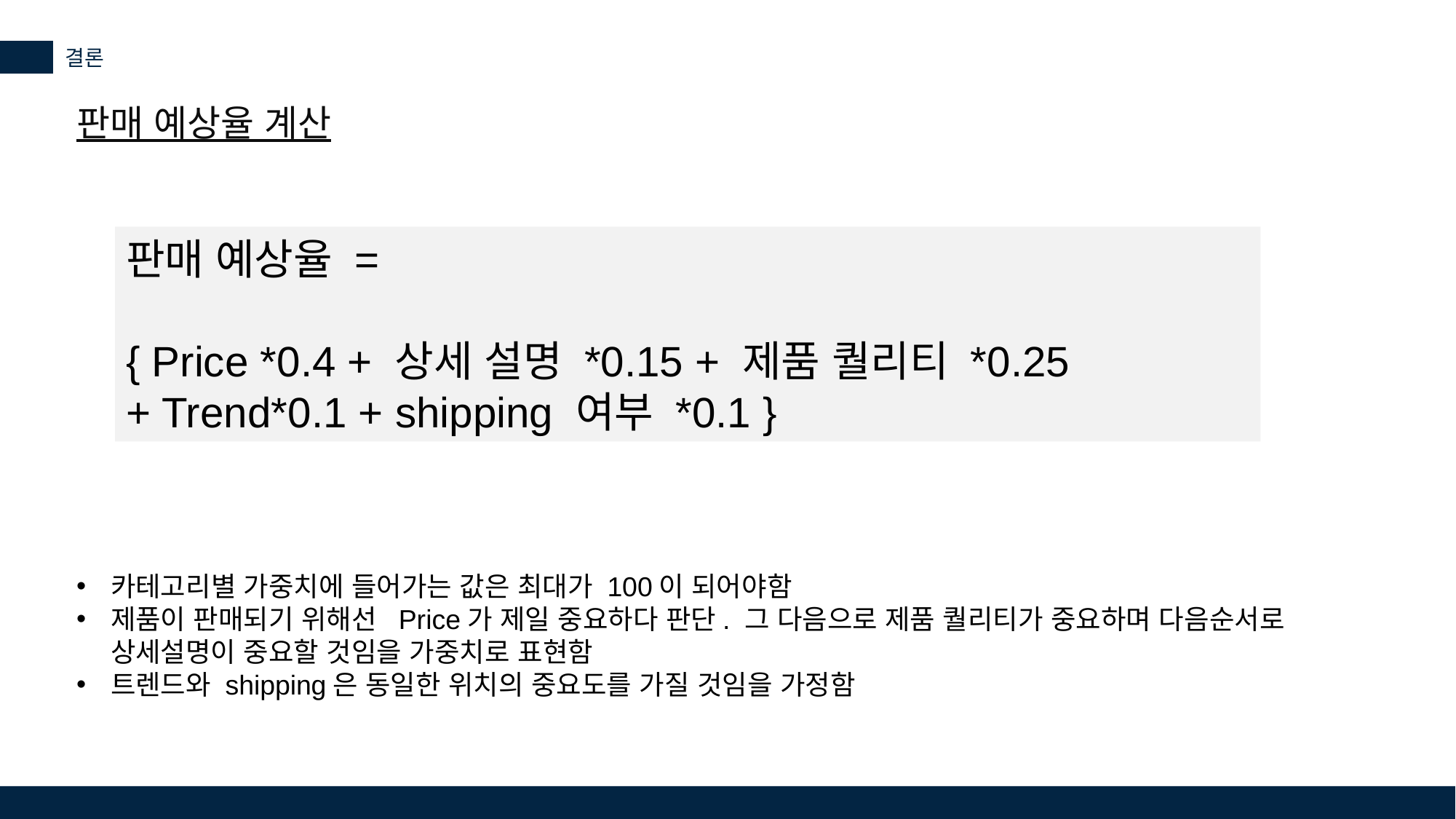

결론
판매 예상율 계산
판매 예상율 =

{ Price *0.4 + 상세 설명 *0.15 + 제품 퀄리티 *0.25
+ Trend*0.1 + shipping 여부 *0.1 }
카테고리별 가중치에 들어가는 값은 최대가 100이 되어야함
제품이 판매되기 위해선  Price가 제일 중요하다 판단. 그 다음으로 제품 퀄리티가 중요하며 다음순서로 상세설명이 중요할 것임을 가중치로 표현함
트렌드와 shipping은 동일한 위치의 중요도를 가질 것임을 가정함